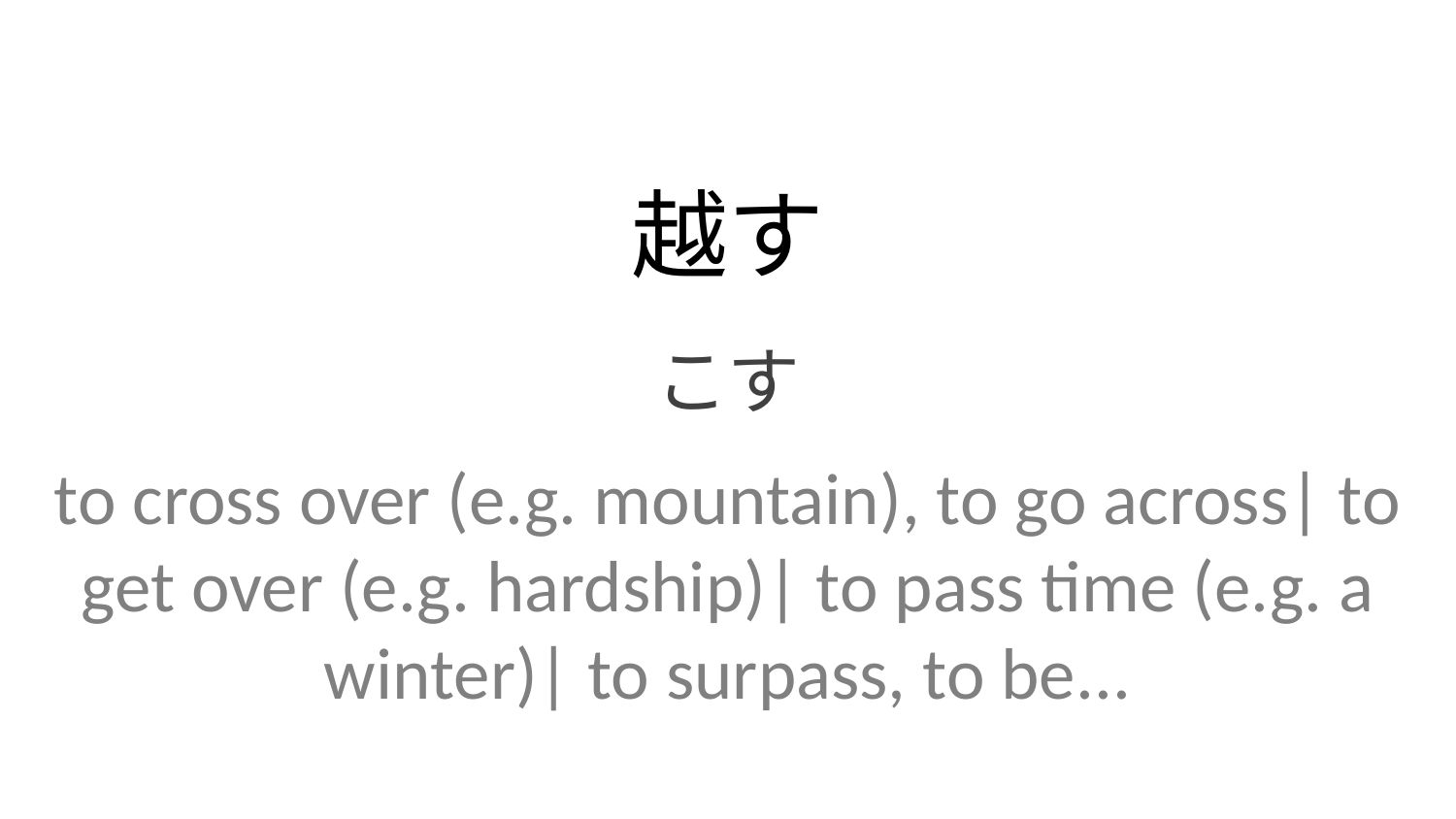

越す

こす
to cross over (e.g. mountain), to go across| to get over (e.g. hardship)| to pass time (e.g. a winter)| to surpass, to be...